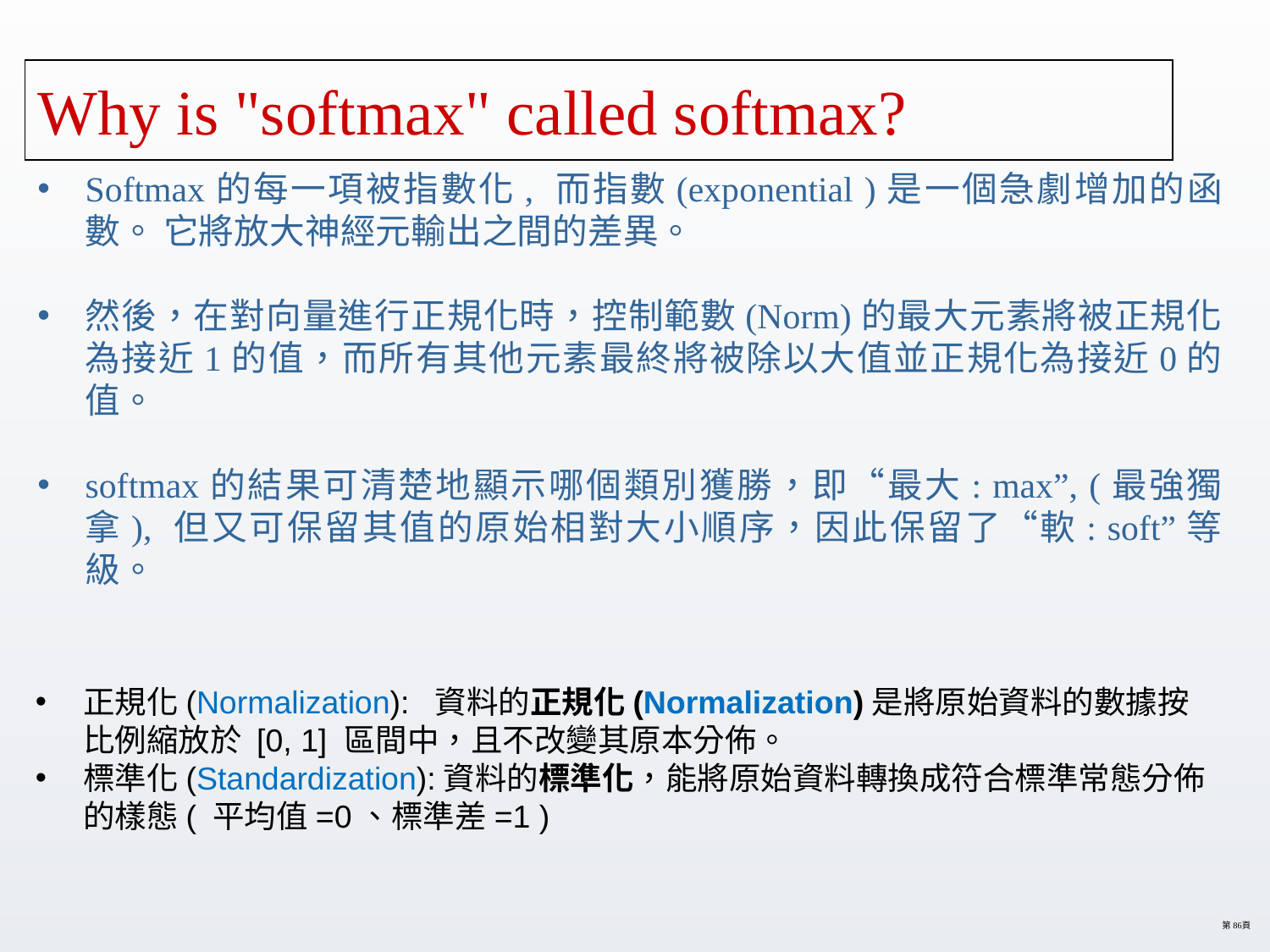

# Why is "softmax" called softmax?
Softmax的每一項被指數化, 而指數(exponential )是一個急劇增加的函數。 它將放大神經元輸出之間的差異。

然後，在對向量進行正規化時，控制範數(Norm)的最大元素將被正規化為接近1的值，而所有其他元素最終將被除以大值並正規化為接近0的值。

softmax的結果可清楚地顯示哪個類別獲勝，即“最大: max”, (最強獨拿), 但又可保留其值的原始相對大小順序，因此保留了“軟: soft”等級。
正規化(Normalization):  資料的正規化(Normalization)是將原始資料的數據按比例縮放於 [0, 1] 區間中，且不改變其原本分佈。
標準化(Standardization):資料的標準化，能將原始資料轉換成符合標準常態分佈的樣態( 平均值=0、標準差=1 )